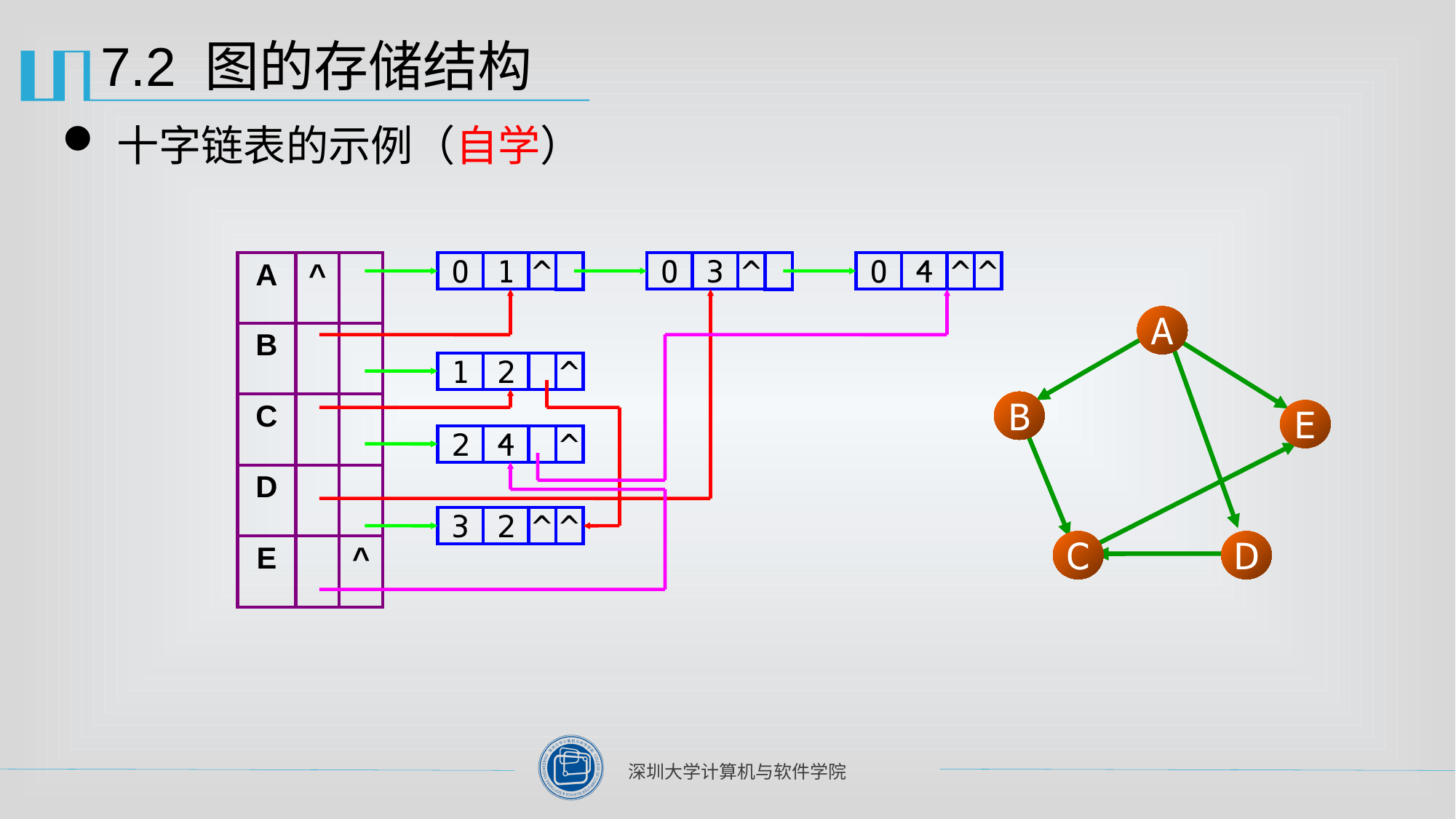

# 7.2 图的存储结构
十字链表的示例（自学）

| A | ^ |  |
| --- | --- | --- |
| B |  |  |
| C |  |  |
| D |  |  |
| E |  | ^ |
0
1
^

0
3
^

0
4
^
^

A

B
E

C
D

1
2

^

2
4

^

3
2
^
^

45